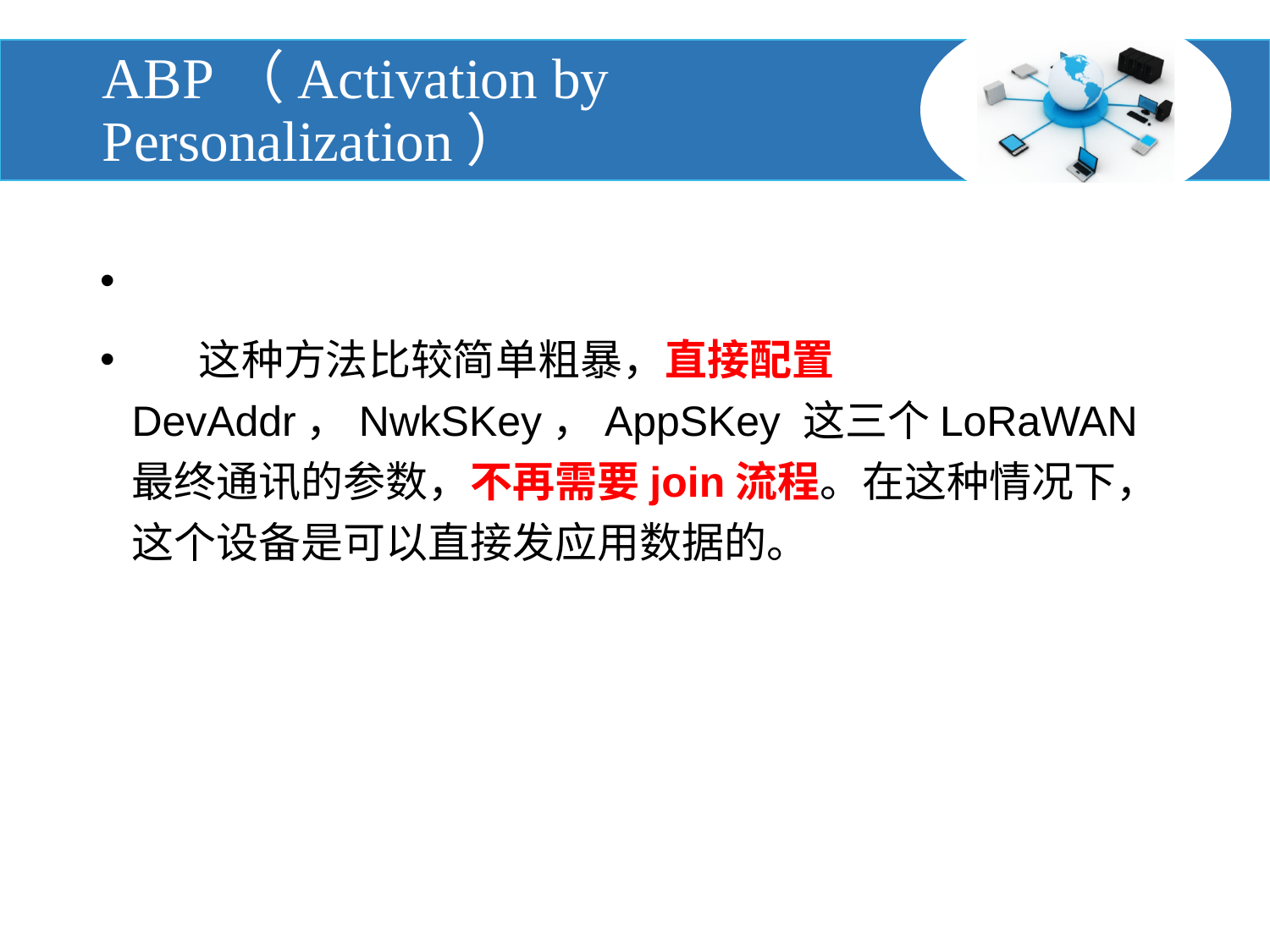

# ABP（Activation by Personalization）

      这种方法比较简单粗暴，直接配置 DevAddr，NwkSKey，AppSKey 这三个LoRaWAN最终通讯的参数，不再需要join流程。在这种情况下，这个设备是可以直接发应用数据的。